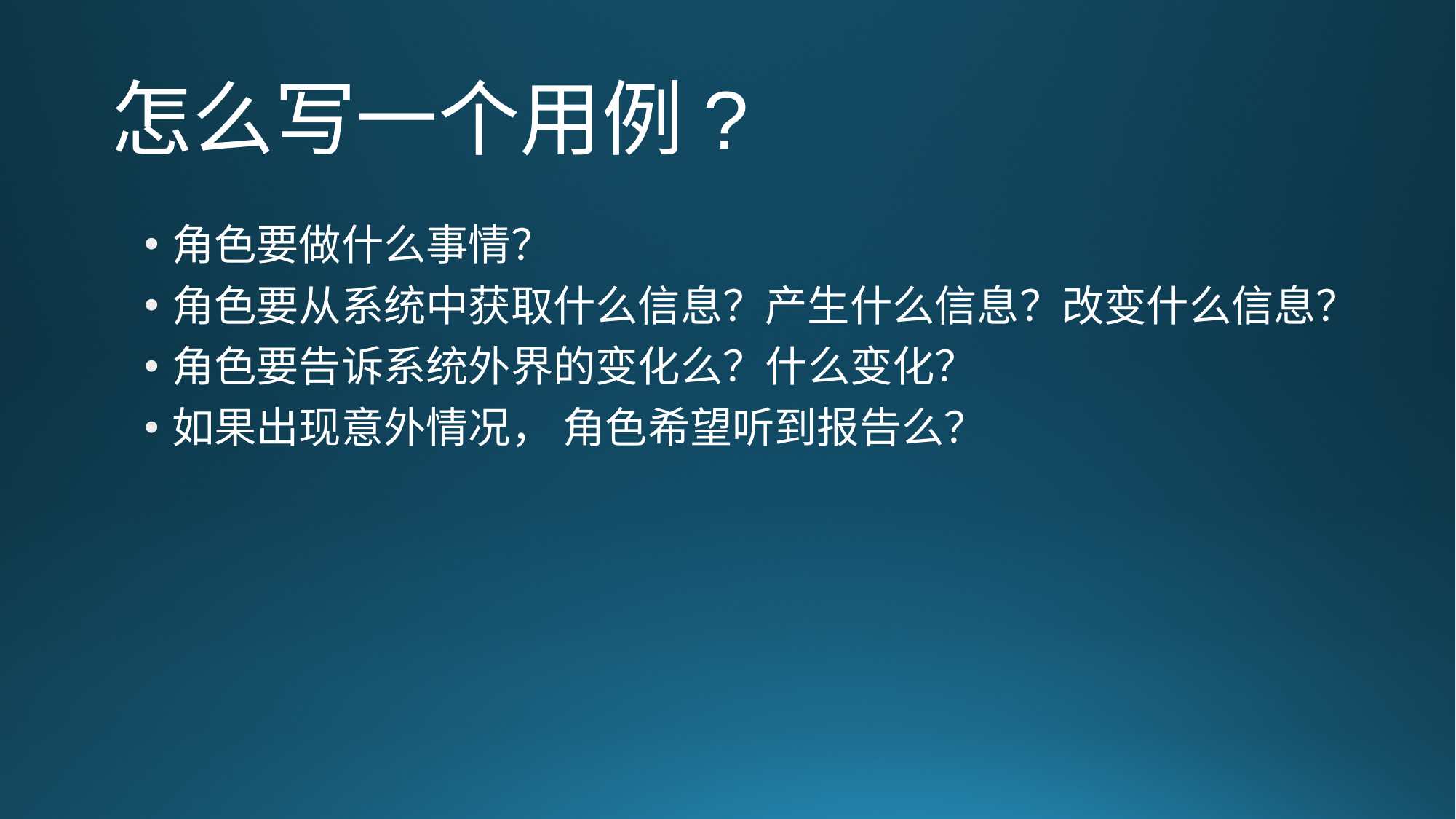

# 怎么写一个用例?
角色要做什么事情？
角色要从系统中获取什么信息？产生什么信息？改变什么信息？
角色要告诉系统外界的变化么？什么变化？
如果出现意外情况， 角色希望听到报告么？